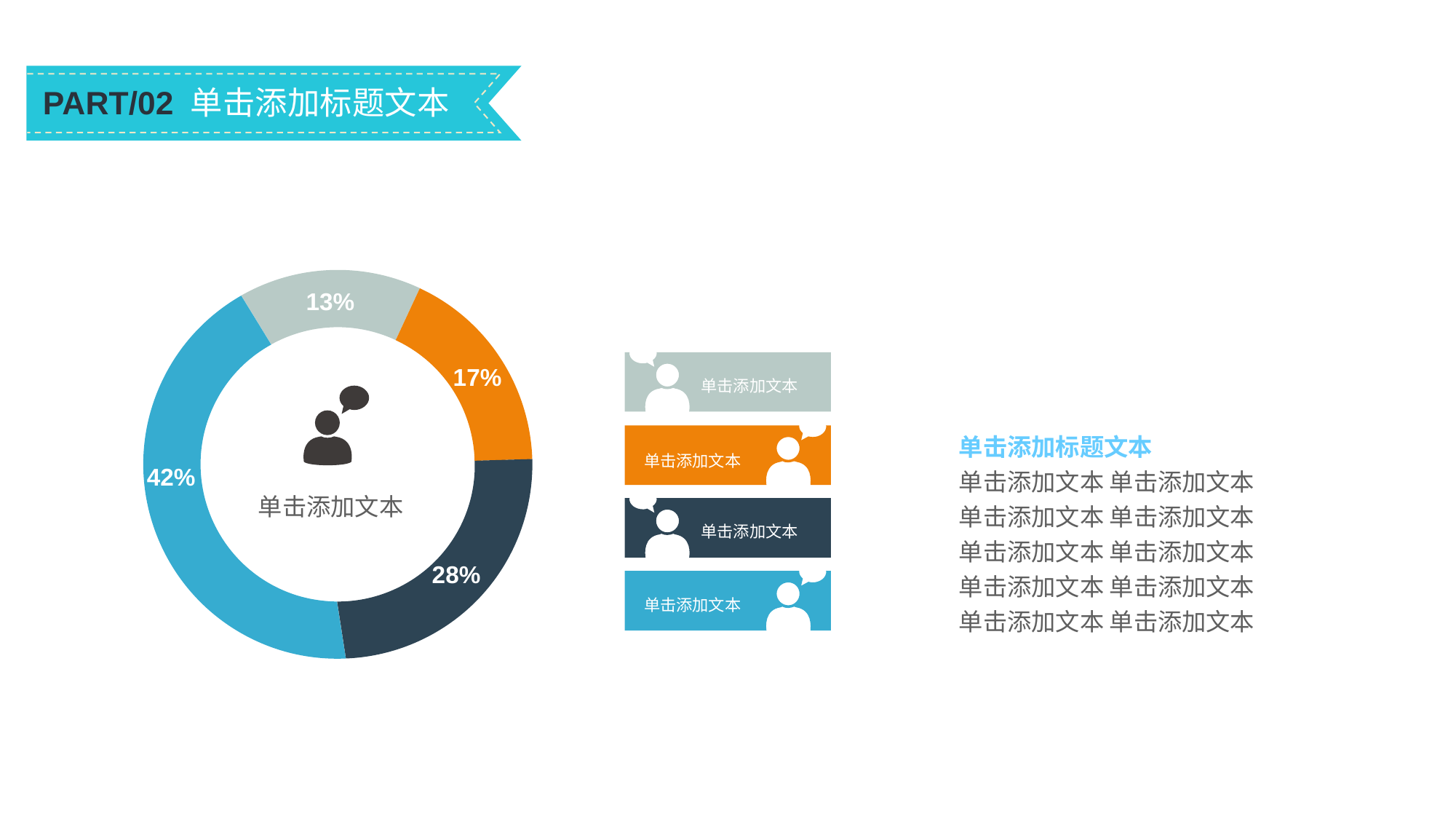

PART/02 单击添加标题文本

13%

17%
单击添加文本

单击添加标题文本
单击添加文本 单击添加文本
单击添加文本 单击添加文本
单击添加文本 单击添加文本
单击添加文本 单击添加文本
单击添加文本 单击添加文本

单击添加文本
42%
单击添加文本

单击添加文本
28%

单击添加文本